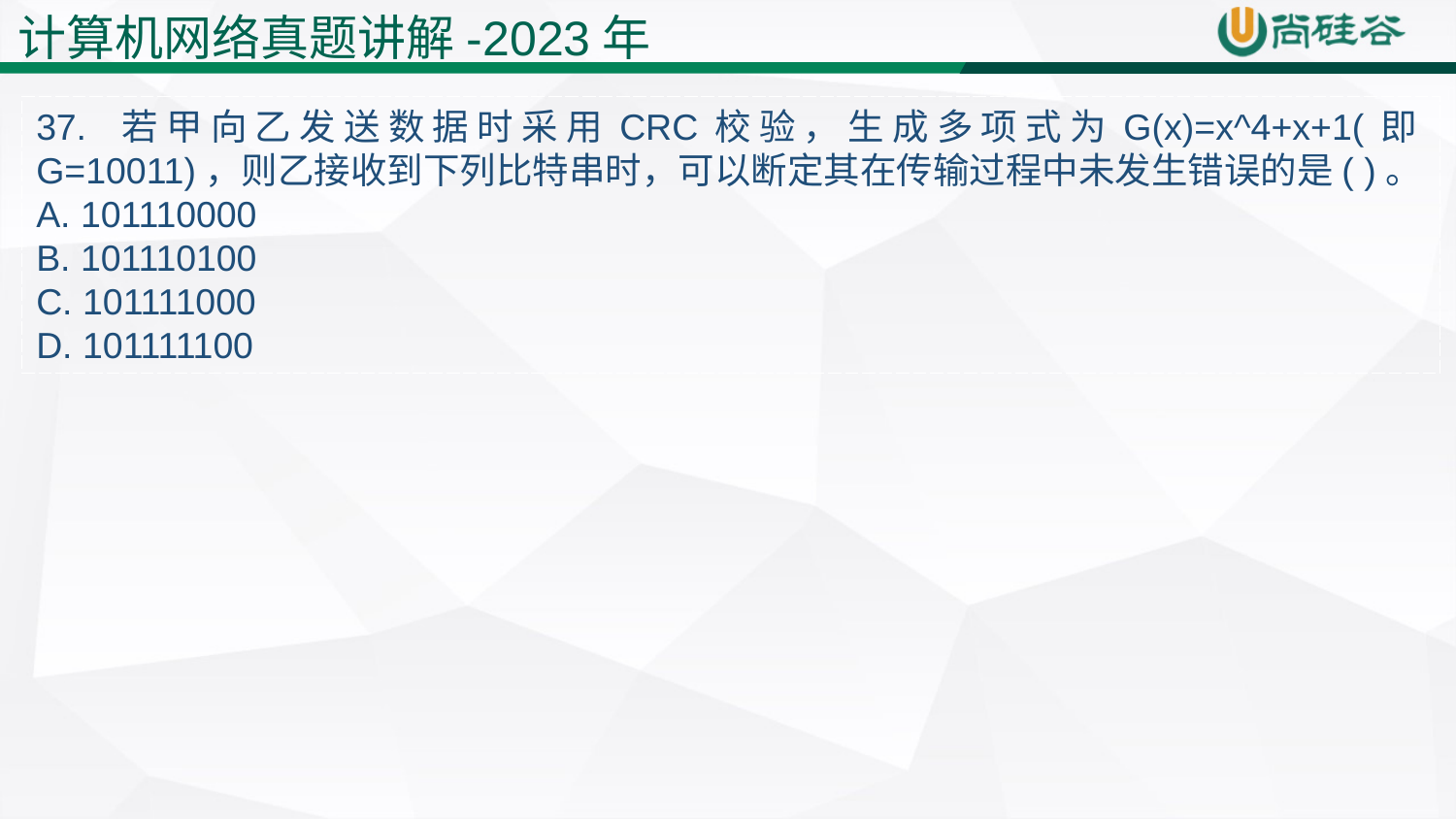

计算机网络真题讲解-2023年

37. 若甲向乙发送数据时采用CRC校验，生成多项式为G(x)=x^4+x+1(即G=10011)，则乙接收到下列比特串时，可以断定其在传输过程中未发生错误的是( )。
A. 101110000
B. 101110100
C. 101111000
D. 101111100